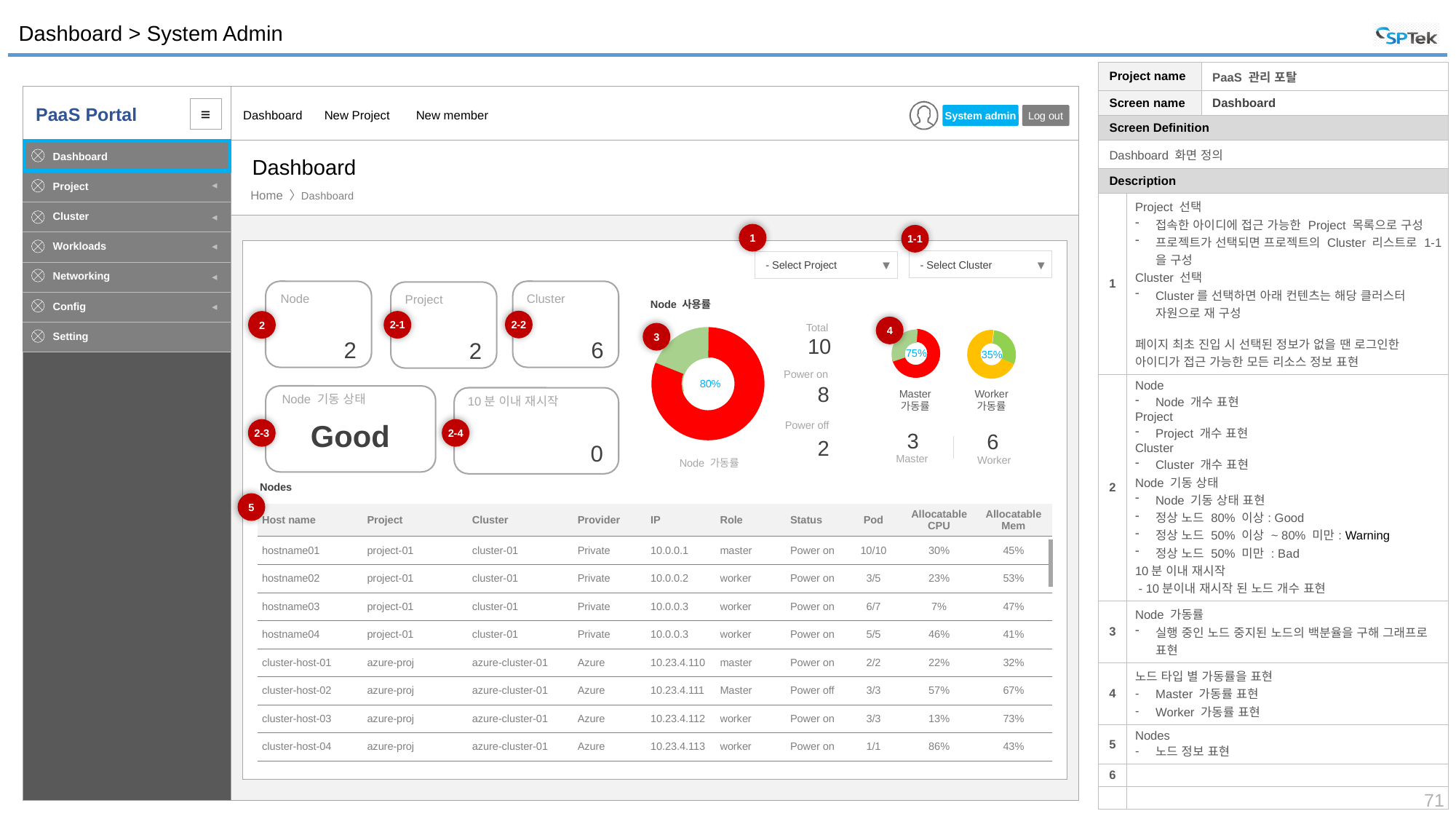

# Dashboard > System Admin
| Project name |  | PaaS 관리 포탈 |
| --- | --- | --- |
| Screen name |  | Dashboard |
| Screen Definition |  |  |
| Dashboard 화면 정의 |  |  |
| Description |  |  |
| 1 | Project 선택 접속한 아이디에 접근 가능한 Project 목록으로 구성 프로젝트가 선택되면 프로젝트의 Cluster 리스트로 1-1을 구성 Cluster 선택 Cluster를 선택하면 아래 컨텐츠는 해당 클러스터 자원으로 재 구성 페이지 최초 진입 시 선택된 정보가 없을 땐 로그인한 아이디가 접근 가능한 모든 리소스 정보 표현 |  |
| 2 | Node Node 개수 표현 Project Project 개수 표현 Cluster Cluster 개수 표현 Node 기동 상태 Node 기동 상태 표현 정상 노드 80% 이상: Good 정상 노드 50% 이상 ~ 80% 미만: Warning 정상 노드 50% 미만 : Bad 10분 이내 재시작 - 10분이내 재시작 된 노드 개수 표현 |  |
| 3 | Node 가동률 실행 중인 노드 중지된 노드의 백분율을 구해 그래프로 표현 |  |
| 4 | 노드 타입 별 가동률을 표현 Master 가동률 표현 Worker 가동률 표현 |  |
| 5 | Nodes 노드 정보 표현 |  |
| 6 |  |  |
|  |  |  |

Dashboard
Dashboard
1
1-1

- Select Cluster
▼
- Select Project
▼

Node
2

Cluster
6

Project
2
Node 사용률
Total
10
Power on
8
Power off
2

80%
Node 가동률
2-2
2-1
2
4
3

75%

35%
Master
가동률
Worker
가동률
3
6
Master
Worker

Node 기동 상태
Good

10분 이내 재시작
2-4
2-3
0
Nodes
5
| Host name | Project | Cluster | Provider | IP | Role | Status | Pod | Allocatable CPU | Allocatable Mem |
| --- | --- | --- | --- | --- | --- | --- | --- | --- | --- |
| hostname01 | project-01 | cluster-01 | Private | 10.0.0.1 | master | Power on | 10/10 | 30% | 45% |
| hostname02 | project-01 | cluster-01 | Private | 10.0.0.2 | worker | Power on | 3/5 | 23% | 53% |
| hostname03 | project-01 | cluster-01 | Private | 10.0.0.3 | worker | Power on | 6/7 | 7% | 47% |
| hostname04 | project-01 | cluster-01 | Private | 10.0.0.3 | worker | Power on | 5/5 | 46% | 41% |
| cluster-host-01 | azure-proj | azure-cluster-01 | Azure | 10.23.4.110 | master | Power on | 2/2 | 22% | 32% |
| cluster-host-02 | azure-proj | azure-cluster-01 | Azure | 10.23.4.111 | Master | Power off | 3/3 | 57% | 67% |
| cluster-host-03 | azure-proj | azure-cluster-01 | Azure | 10.23.4.112 | worker | Power on | 3/3 | 13% | 73% |
| cluster-host-04 | azure-proj | azure-cluster-01 | Azure | 10.23.4.113 | worker | Power on | 1/1 | 86% | 43% |
71